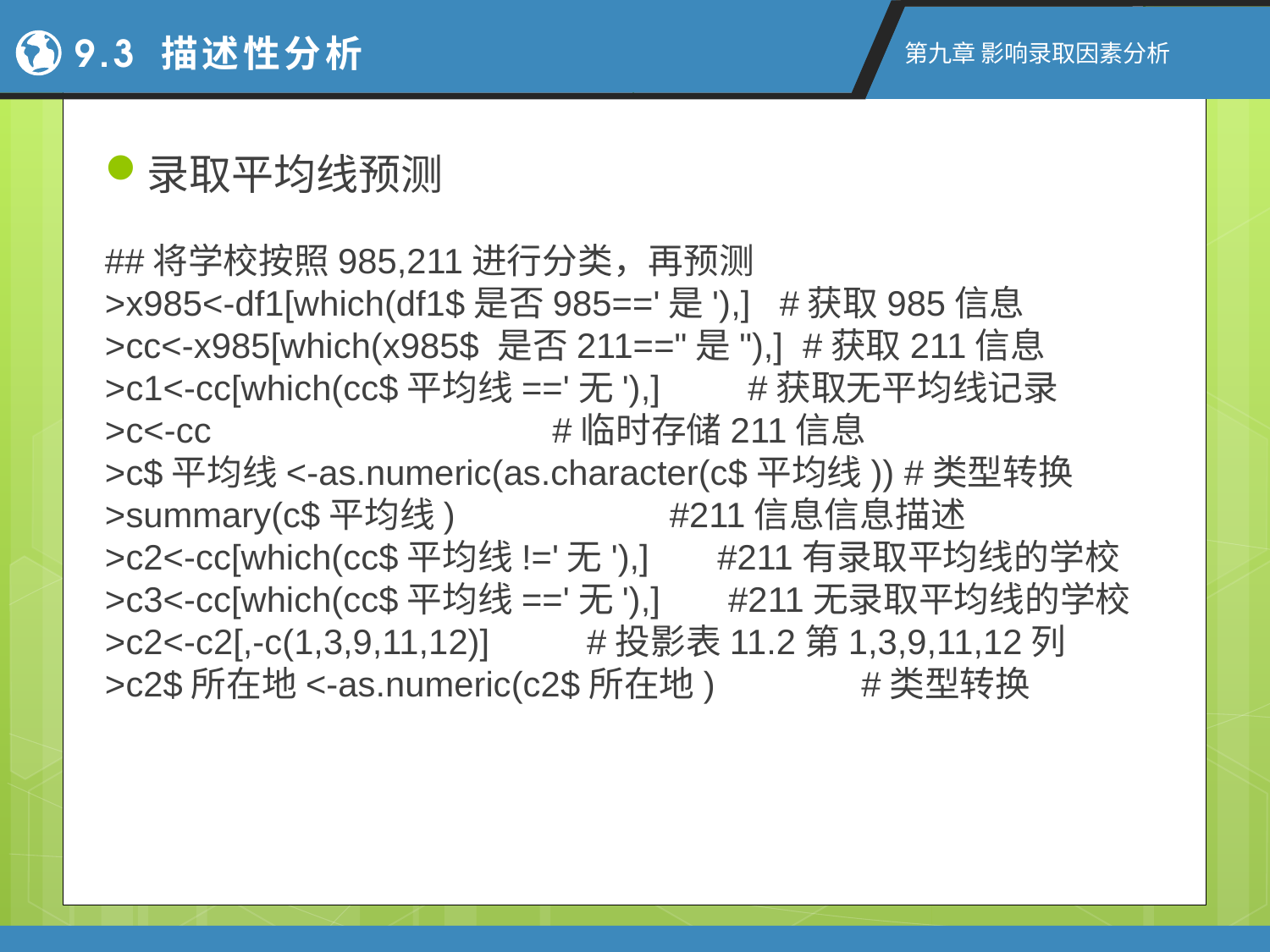

9.3 描述性分析

第九章 影响录取因素分析
录取平均线预测
##将学校按照985,211进行分类，再预测
>x985<-df1[which(df1$是否985=='是'),]   #获取985信息
>cc<-x985[which(x985$ 是否211=="是"),]  #获取211信息
>c1<-cc[which(cc$平均线=='无'),]         #获取无平均线记录
>c<-cc                                   #临时存储211信息
>c$平均线<-as.numeric(as.character(c$平均线)) #类型转换
>summary(c$平均线)                      #211信息信息描述
>c2<-cc[which(cc$平均线!='无'),]       #211有录取平均线的学校
>c3<-cc[which(cc$平均线=='无'),]       #211无录取平均线的学校
>c2<-c2[,-c(1,3,9,11,12)]          #投影表11.2第1,3,9,11,12列
>c2$所在地<-as.numeric(c2$所在地)               #类型转换